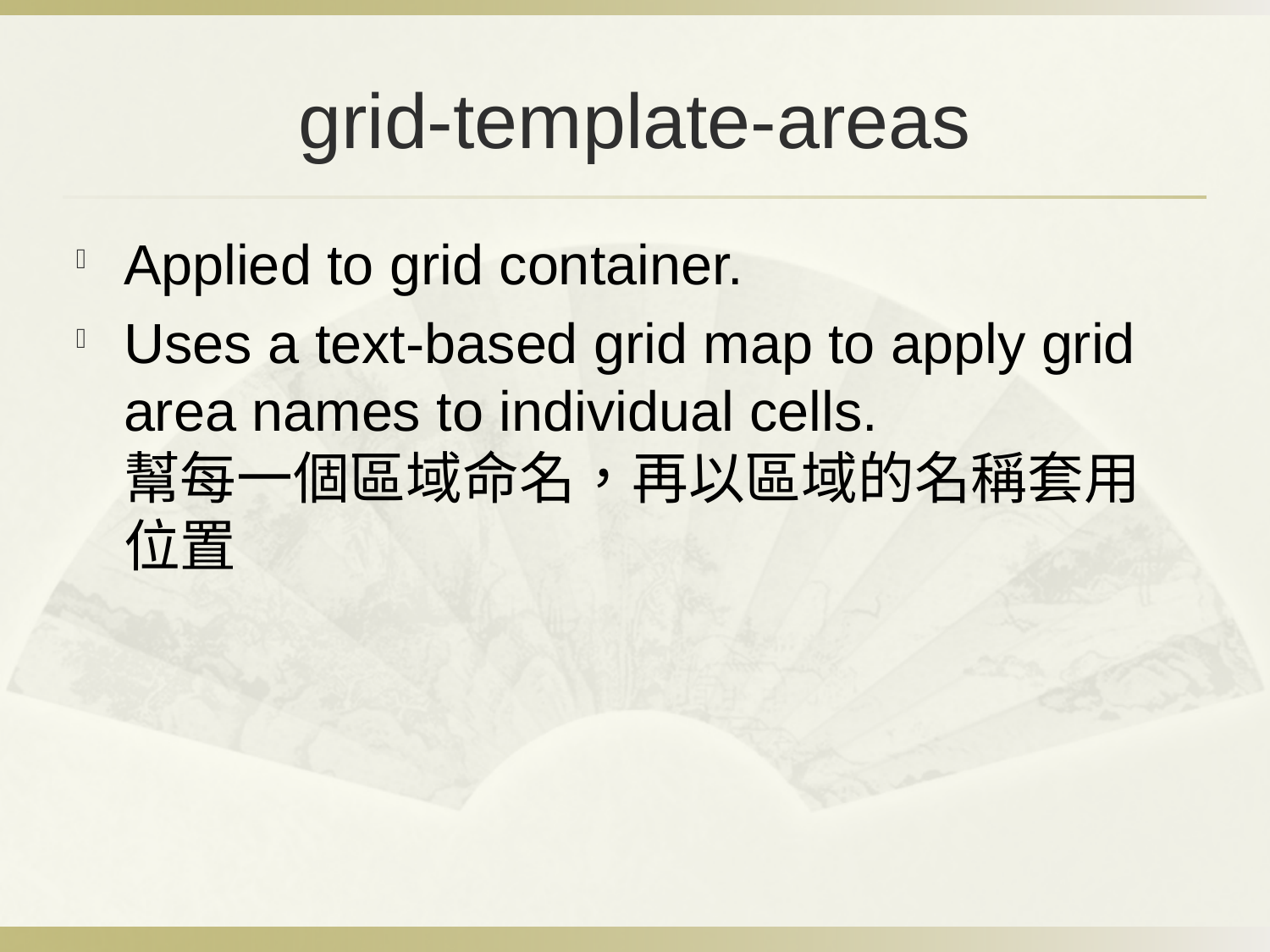

# grid-template-areas
Applied to grid container.
Uses a text-based grid map to apply grid area names to individual cells.
幫每一個區域命名，再以區域的名稱套用位置